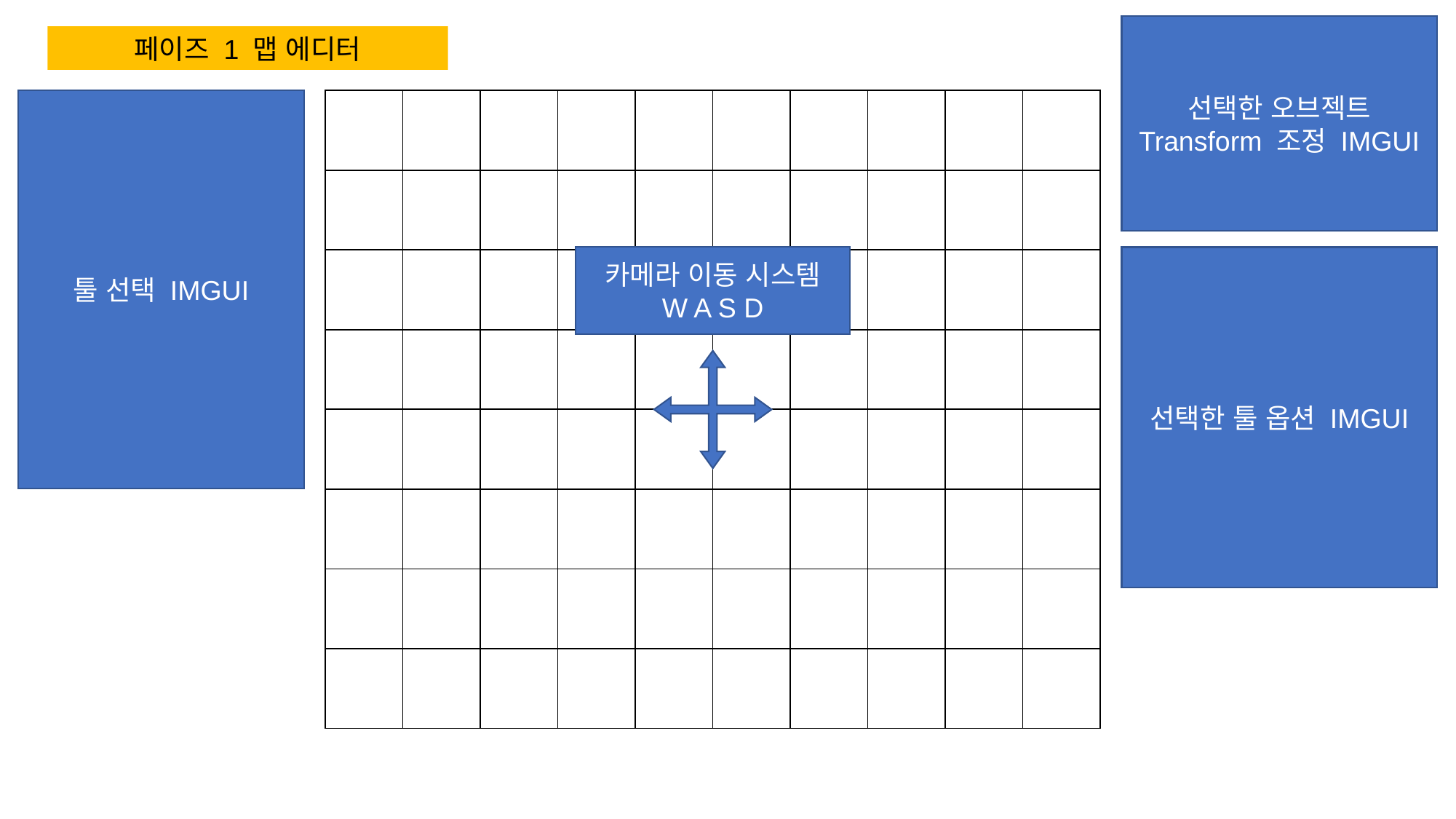

선택한 오브젝트 Transform 조정 IMGUI
페이즈 1 맵 에디터
툴 선택 IMGUI
|  |  |  |  |  |  |  |  |  |  |
| --- | --- | --- | --- | --- | --- | --- | --- | --- | --- |
|  |  |  |  |  |  |  |  |  |  |
|  |  |  |  |  |  |  |  |  |  |
|  |  |  |  |  |  |  |  |  |  |
|  |  |  |  |  |  |  |  |  |  |
|  |  |  |  |  |  |  |  |  |  |
|  |  |  |  |  |  |  |  |  |  |
|  |  |  |  |  |  |  |  |  |  |
카메라 이동 시스템
W A S D
선택한 툴 옵션 IMGUI